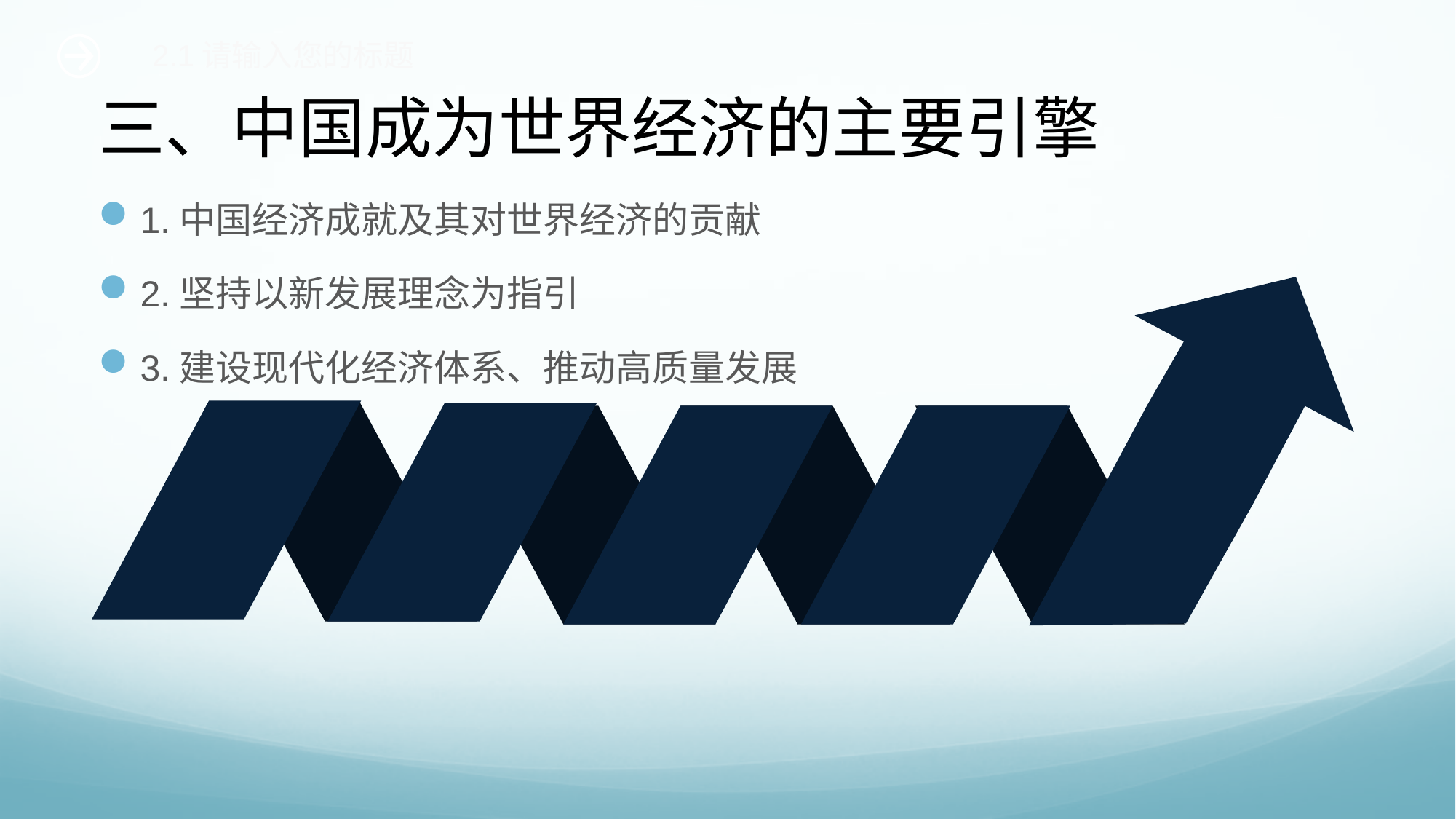

# 三、中国成为世界经济的主要引擎
2.1请输入您的标题

1.中国经济成就及其对世界经济的贡献
2.坚持以新发展理念为指引
3.建设现代化经济体系、推动高质量发展